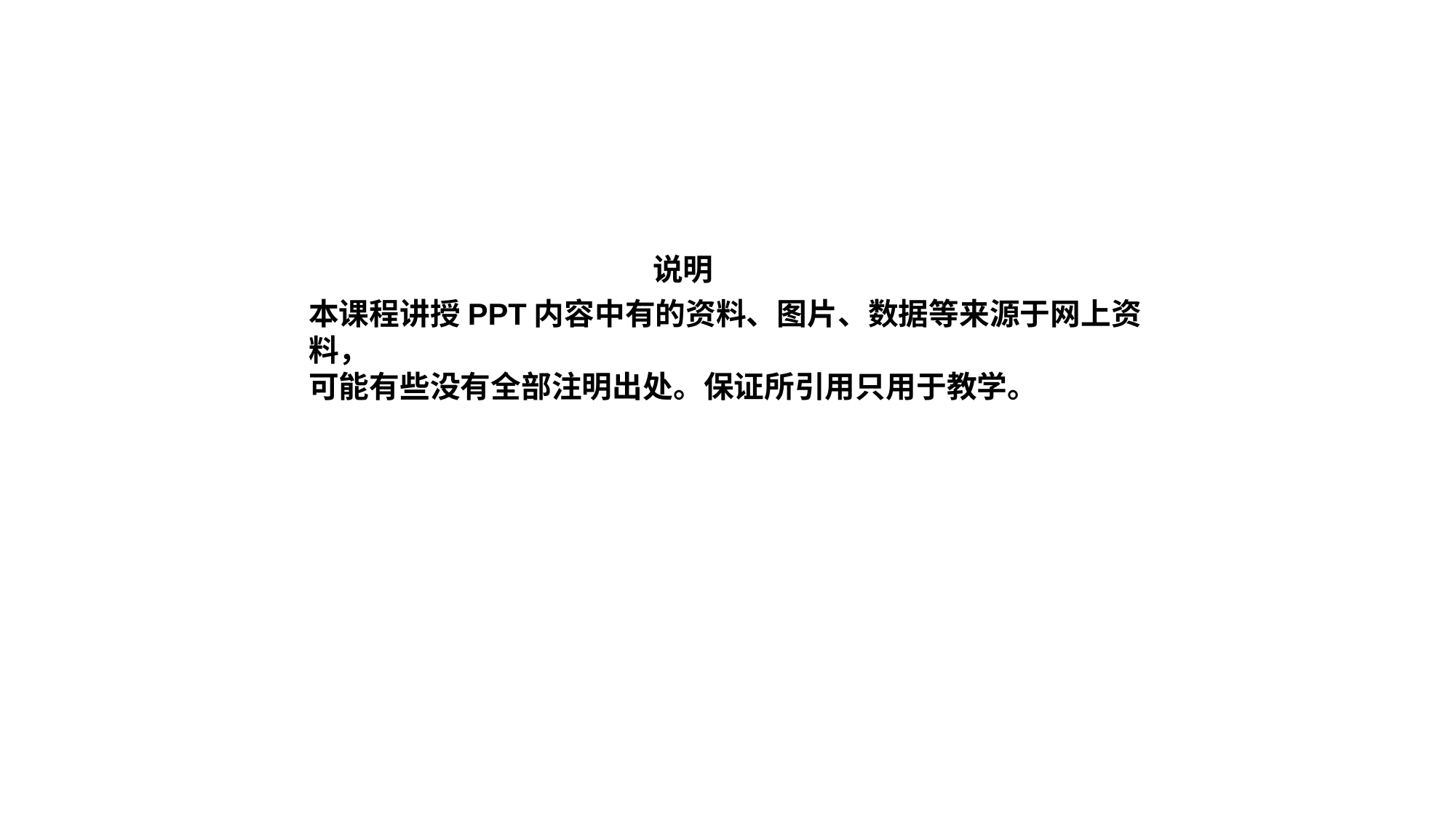

说明
本课程讲授PPT内容中有的资料、图片、数据等来源于网上资料，
可能有些没有全部注明出处。保证所引用只用于教学。